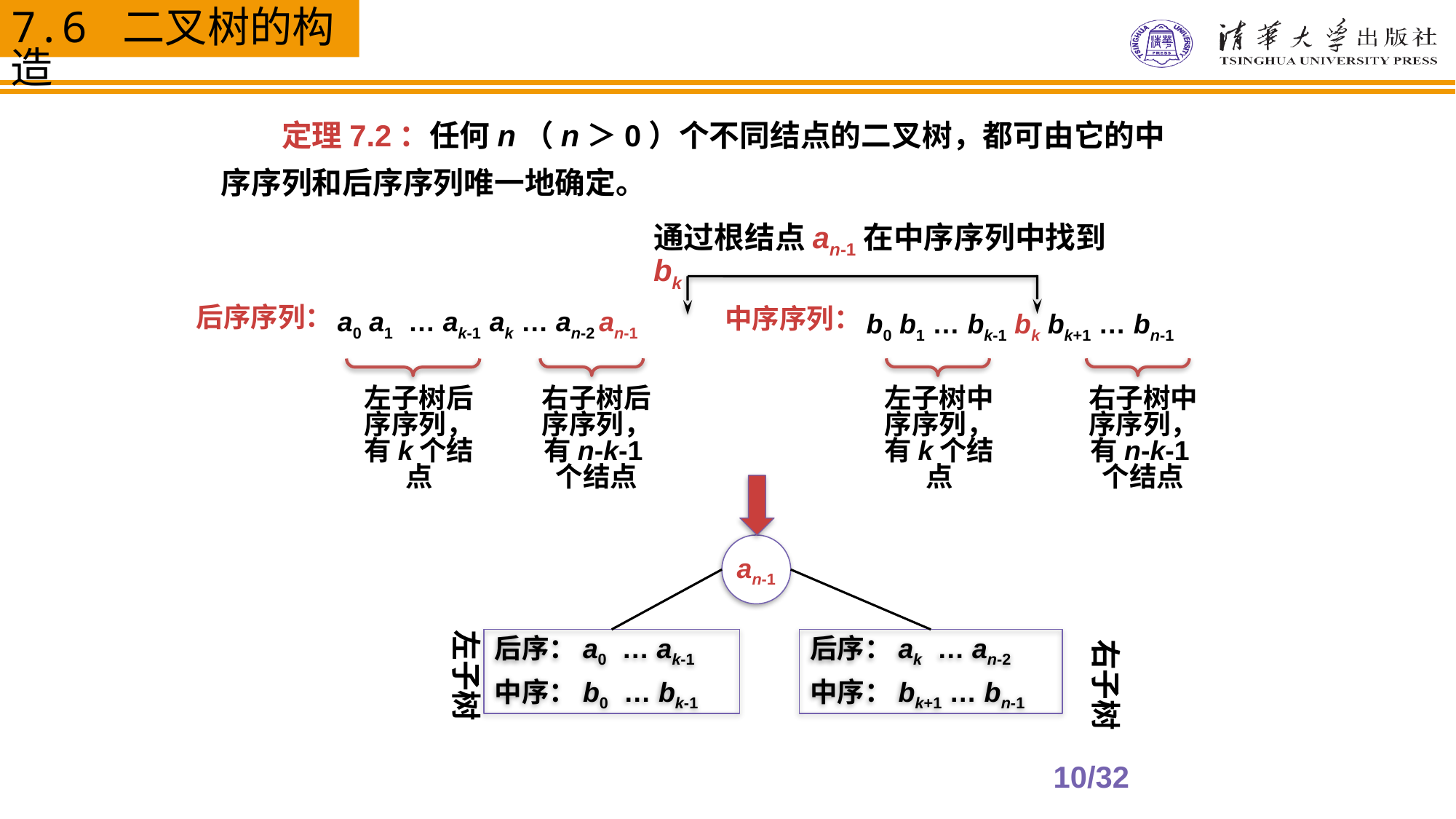

定理7.2：任何n（n＞0）个不同结点的二叉树，都可由它的中序序列和后序序列唯一地确定。
通过根结点an-1在中序序列中找到bk

后序序列：
a0 a1  … ak-1  ak … an-2 an-1
中序序列：
b0 b1 … bk-1 bk bk+1 … bn-1

左子树中序序列，有k个结点

右子树中序序列，有n-k-1个结点

右子树后序序列，有n-k-1个结点

左子树后序序列，有k个结点

an-1
左子树
右子树
后序：a0  … ak-1
中序：b0  … bk-1
后序：ak  … an-2
中序：bk+1 … bn-1
10/32